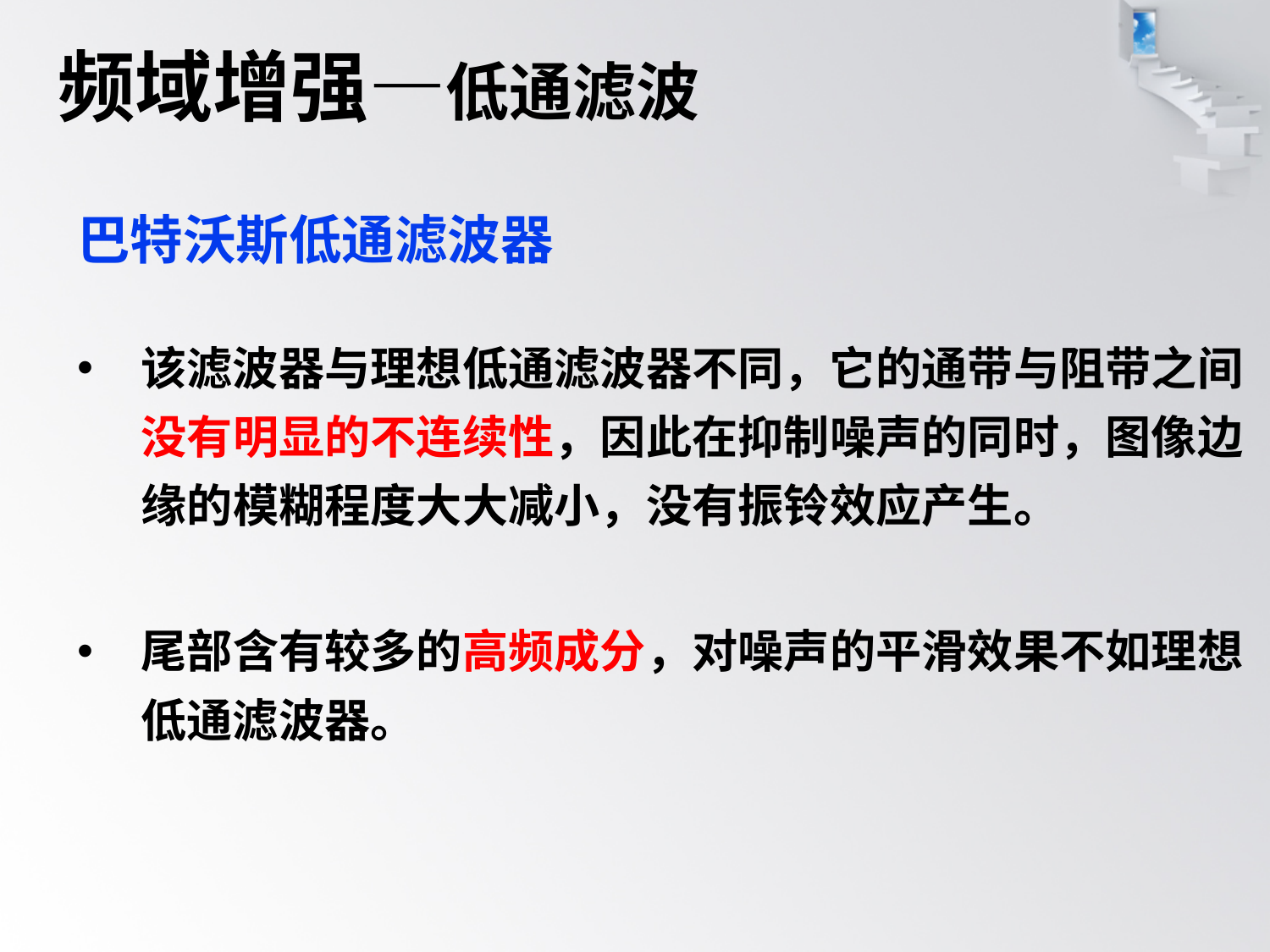

# 频域增强—低通滤波

巴特沃斯低通滤波器

该滤波器与理想低通滤波器不同，它的通带与阻带之间没有明显的不连续性，因此在抑制噪声的同时，图像边缘的模糊程度大大减小，没有振铃效应产生。

尾部含有较多的高频成分，对噪声的平滑效果不如理想低通滤波器。